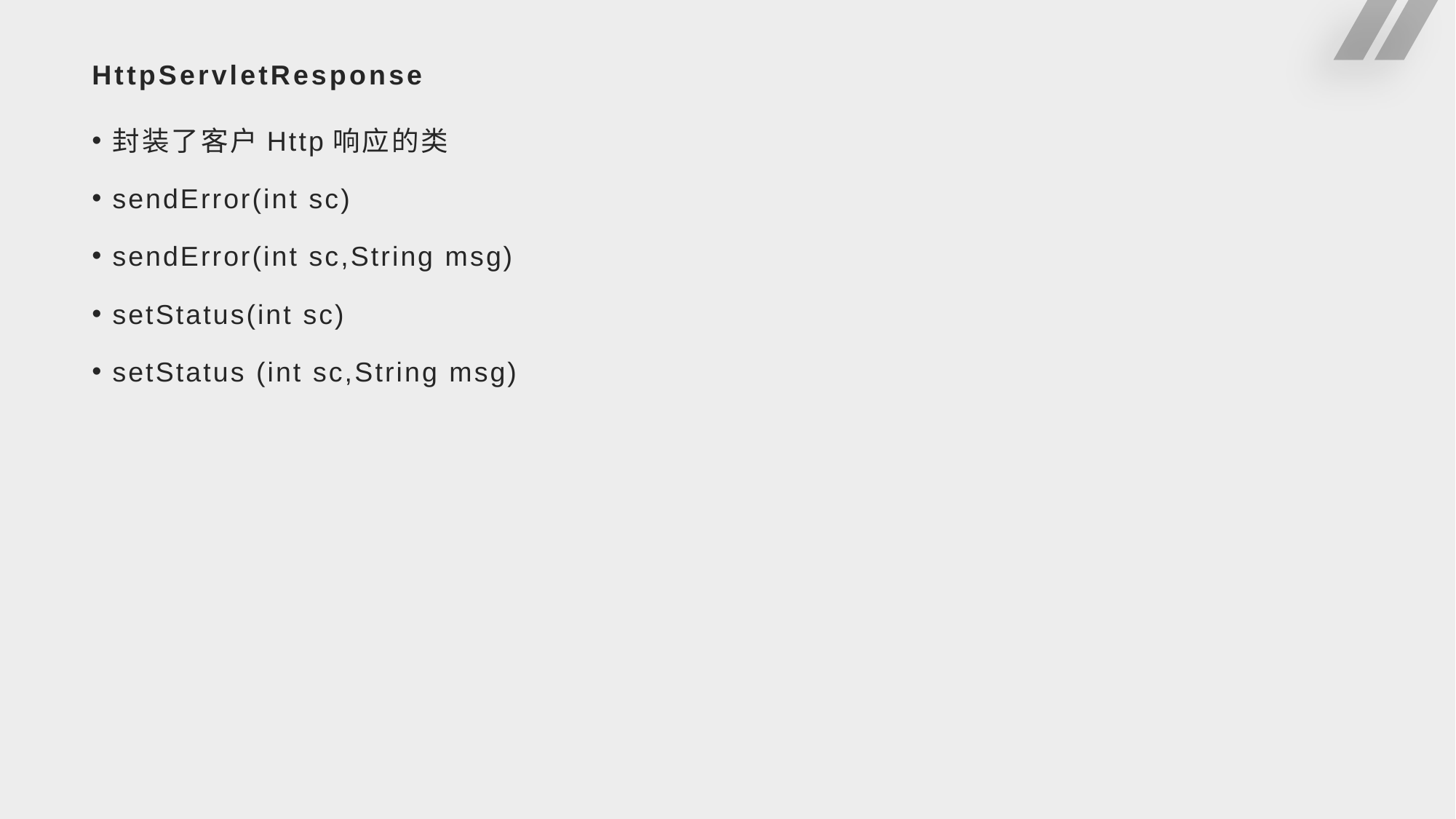

# HttpServletResponse
封装了客户Http响应的类
sendError(int sc)
sendError(int sc,String msg)
setStatus(int sc)
setStatus (int sc,String msg)